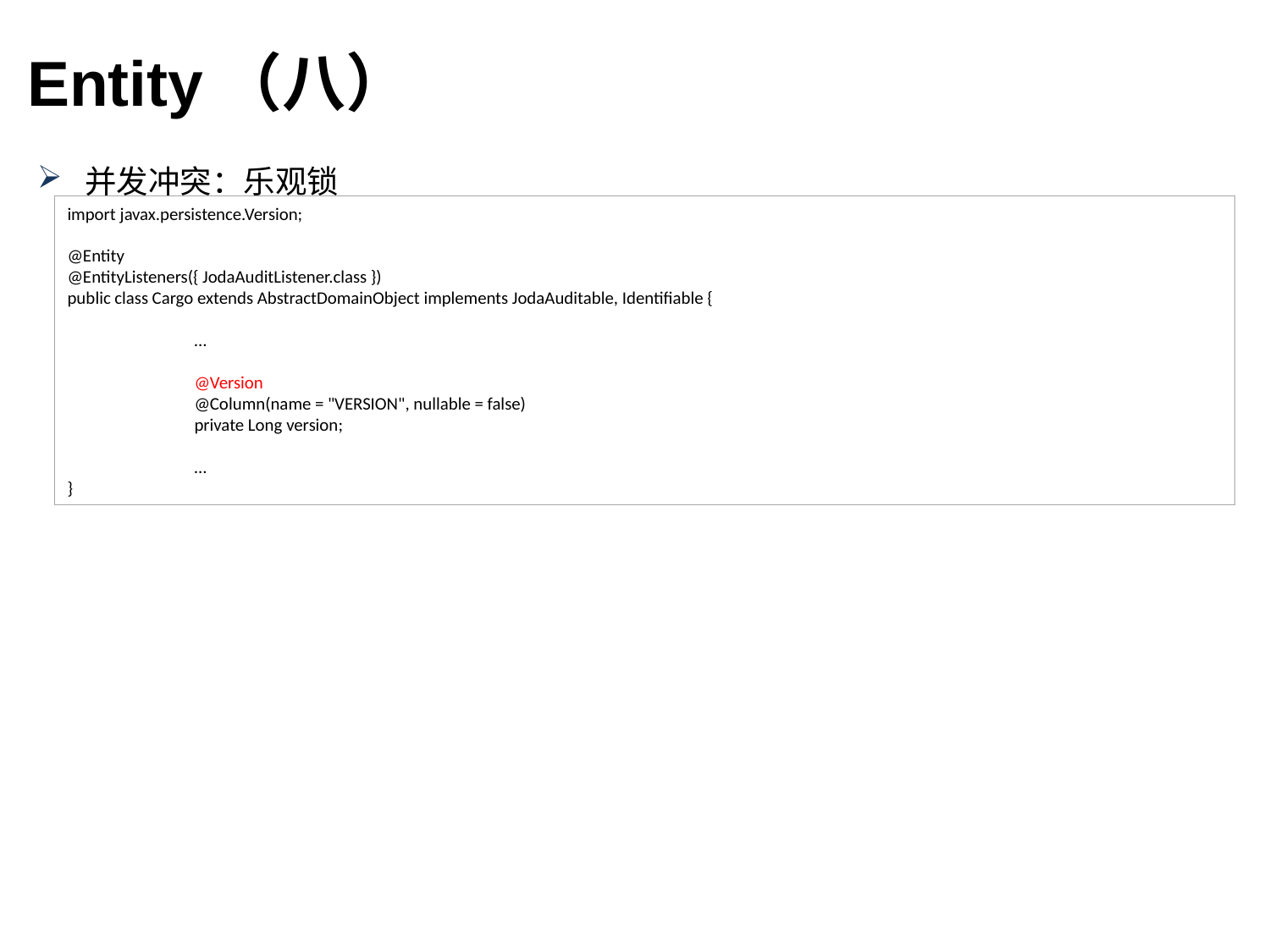

Entity（八）
并发冲突：乐观锁
import javax.persistence.Version;

@Entity
@EntityListeners({ JodaAuditListener.class })
public class Cargo extends AbstractDomainObject implements JodaAuditable, Identifiable {

	…

	@Version
	@Column(name = "VERSION", nullable = false)
	private Long version;

	…
}